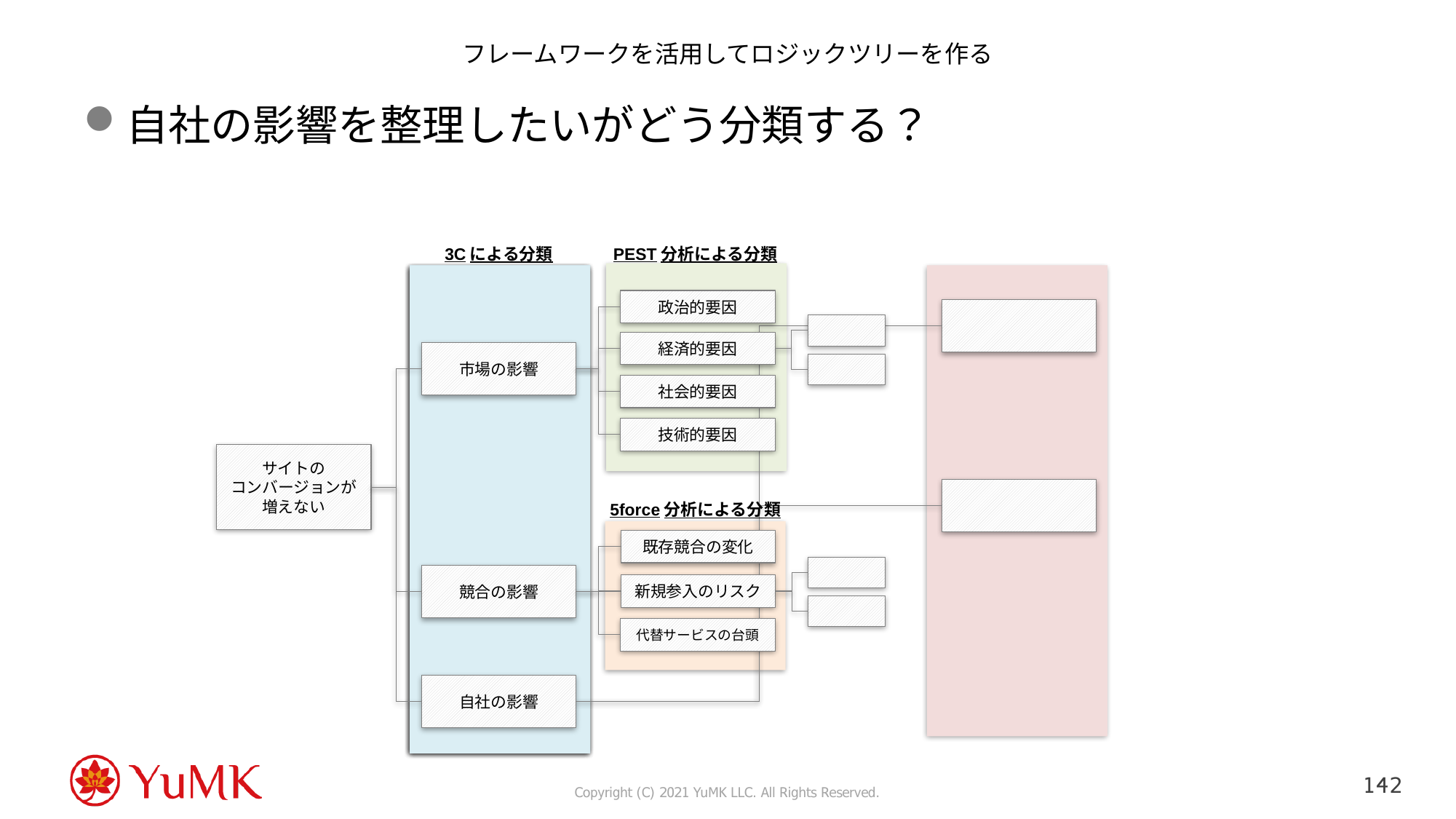

# フレームワークを活用してロジックツリーを作る
自社の影響を整理したいがどう分類する？
3Cによる分類
PEST分析による分類

政治的要因

経済的要因
市場の影響

社会的要因
技術的要因
サイトの
コンバージョンが増えない

5force分析による分類

既存競合の変化

競合の影響
新規参入のリスク

代替サービスの台頭
自社の影響
142